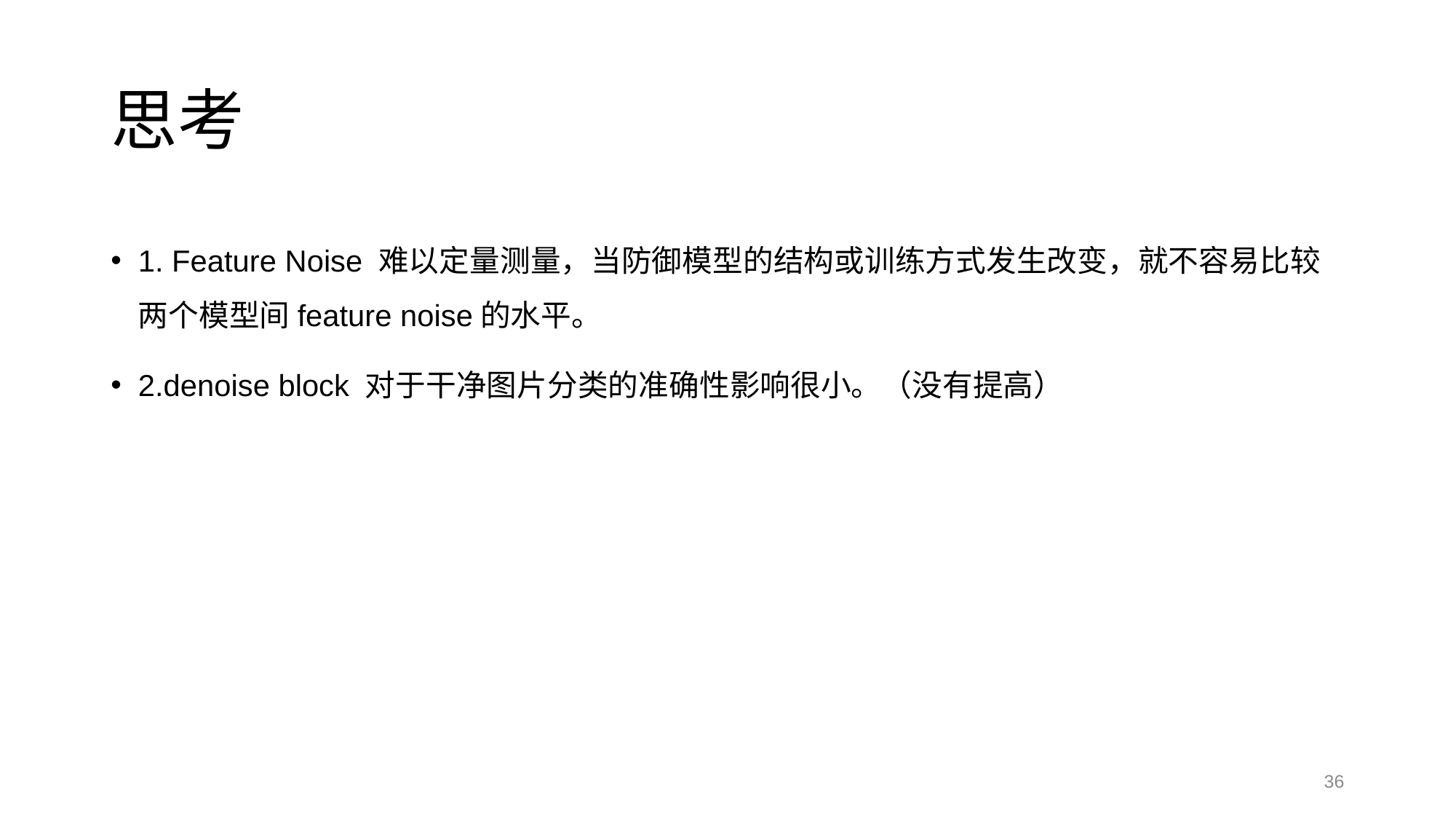

# 思考
1. Feature Noise 难以定量测量，当防御模型的结构或训练方式发生改变，就不容易比较两个模型间feature noise的水平。
2.denoise block 对于干净图片分类的准确性影响很小。（没有提高）

36